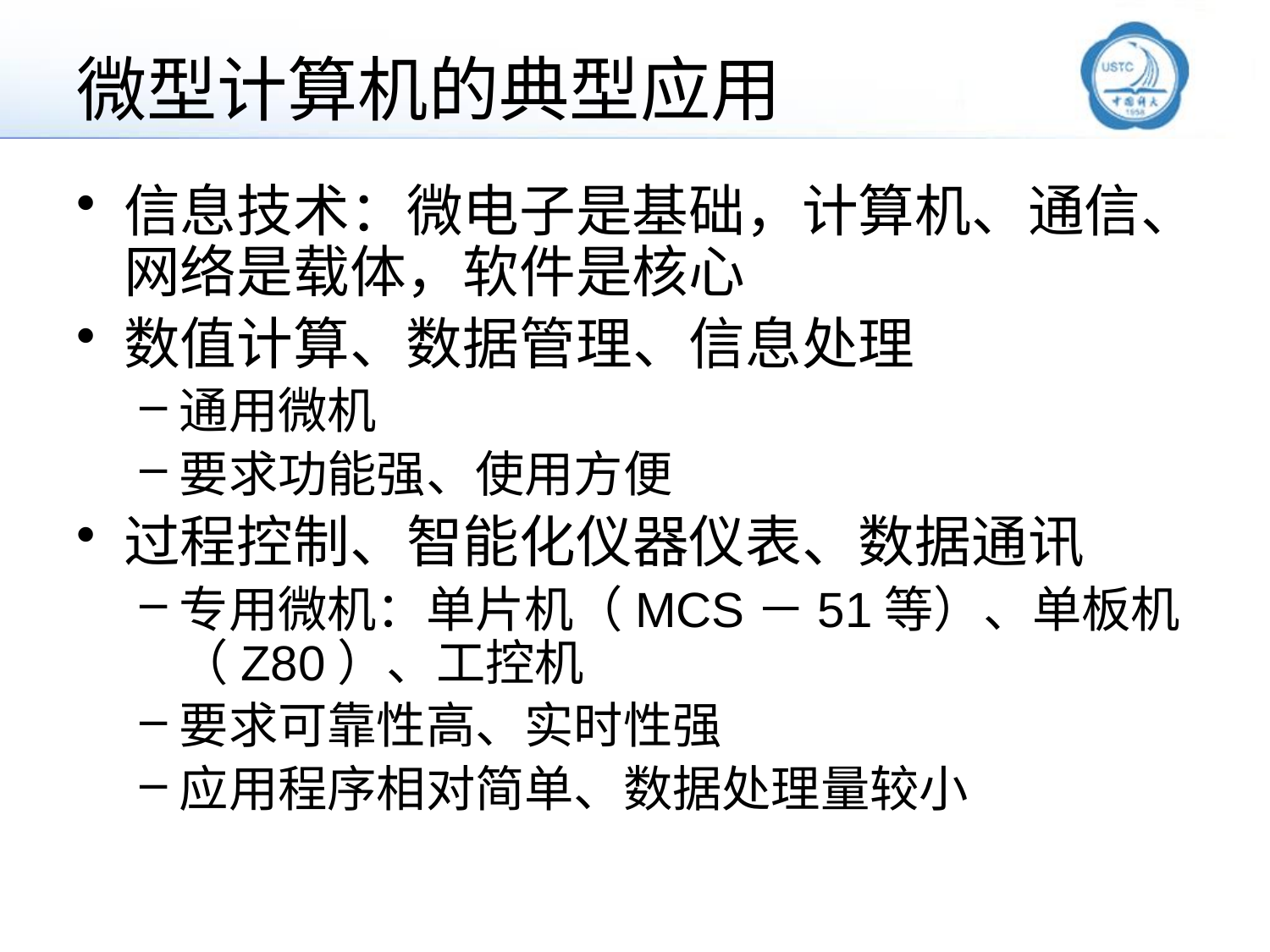

# 微型计算机的典型应用
信息技术：微电子是基础，计算机、通信、网络是载体，软件是核心
数值计算、数据管理、信息处理
通用微机
要求功能强、使用方便
过程控制、智能化仪器仪表、数据通讯
专用微机：单片机（MCS－51等）、单板机（Z80）、工控机
要求可靠性高、实时性强
应用程序相对简单、数据处理量较小